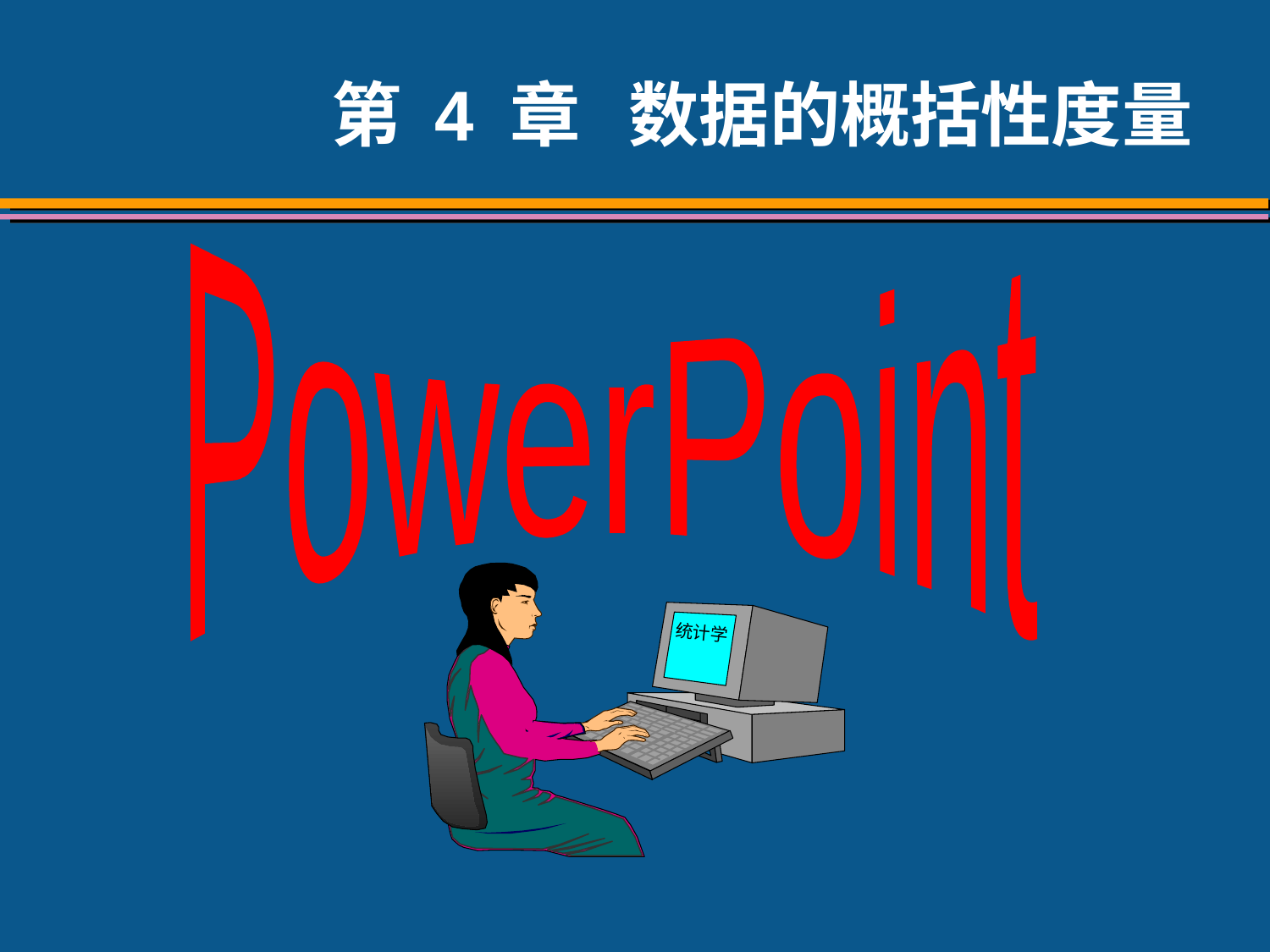

# 第 4 章   数据的概括性度量
PowerPoint

统计学

作者：中国人民大学统计学院
贾俊平